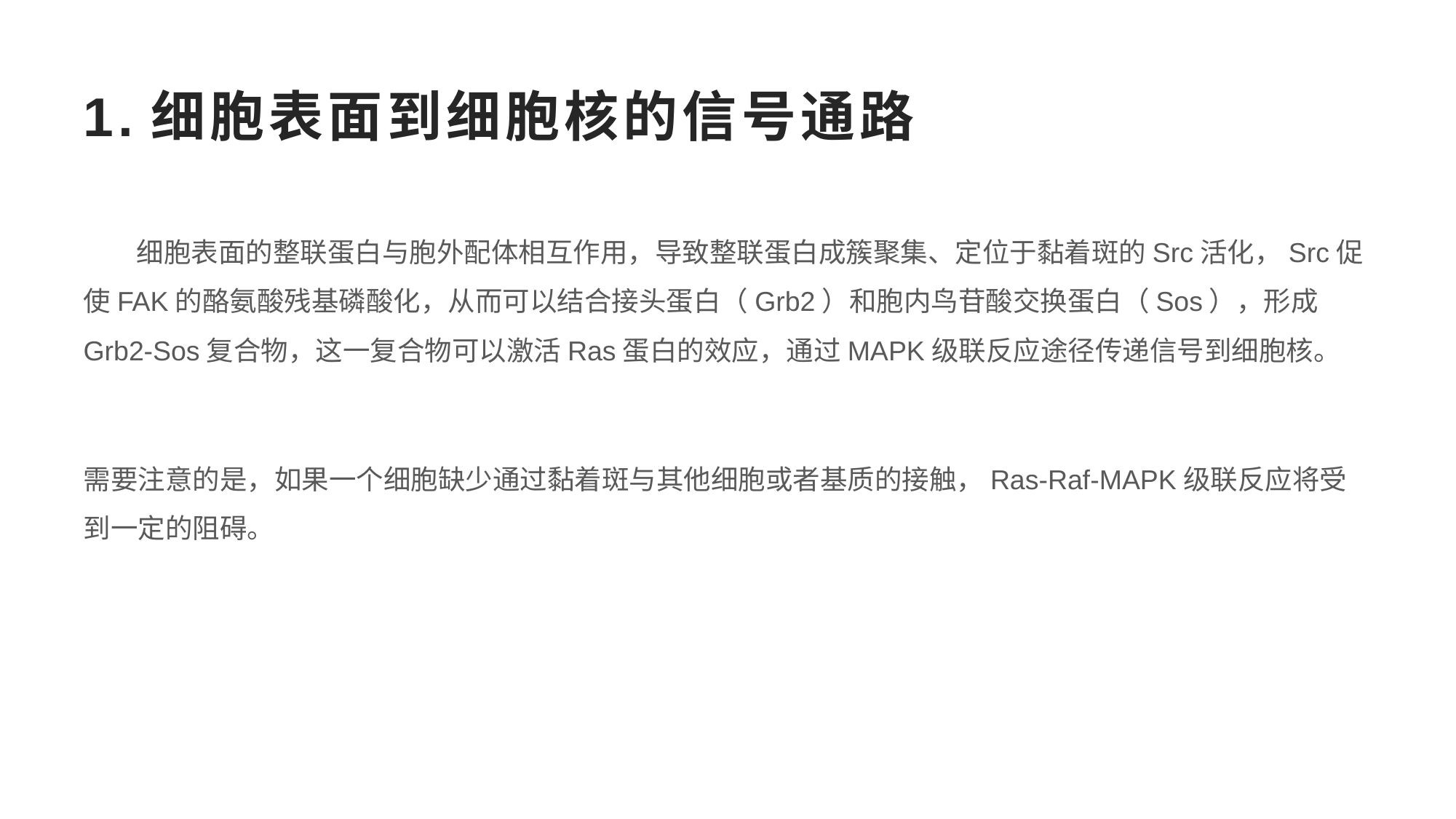

# 1.细胞表面到细胞核的信号通路
        细胞表面的整联蛋白与胞外配体相互作用，导致整联蛋白成簇聚集、定位于黏着斑的Src活化，Src促使FAK的酪氨酸残基磷酸化，从而可以结合接头蛋白（Grb2）和胞内鸟苷酸交换蛋白（Sos），形成Grb2-Sos复合物，这一复合物可以激活Ras蛋白的效应，通过MAPK级联反应途径传递信号到细胞核。

需要注意的是，如果一个细胞缺少通过黏着斑与其他细胞或者基质的接触，Ras-Raf-MAPK级联反应将受到一定的阻碍。